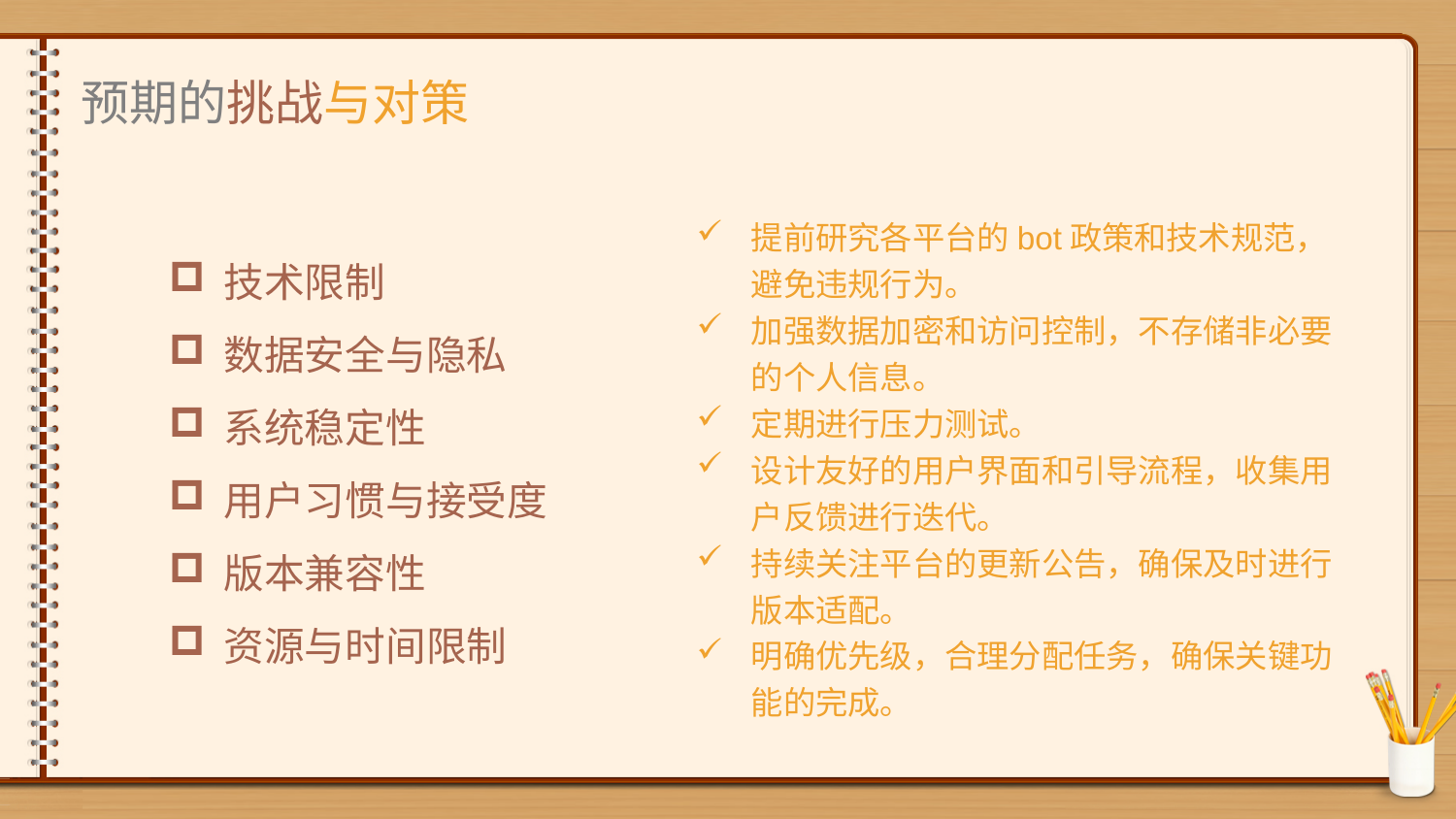

预期的挑战与对策
提前研究各平台的bot政策和技术规范，避免违规行为。
加强数据加密和访问控制，不存储非必要的个人信息。
定期进行压力测试。
设计友好的用户界面和引导流程，收集用户反馈进行迭代。
持续关注平台的更新公告，确保及时进行版本适配。
明确优先级，合理分配任务，确保关键功能的完成。

技术限制
数据安全与隐私
系统稳定性
用户习惯与接受度
版本兼容性
资源与时间限制